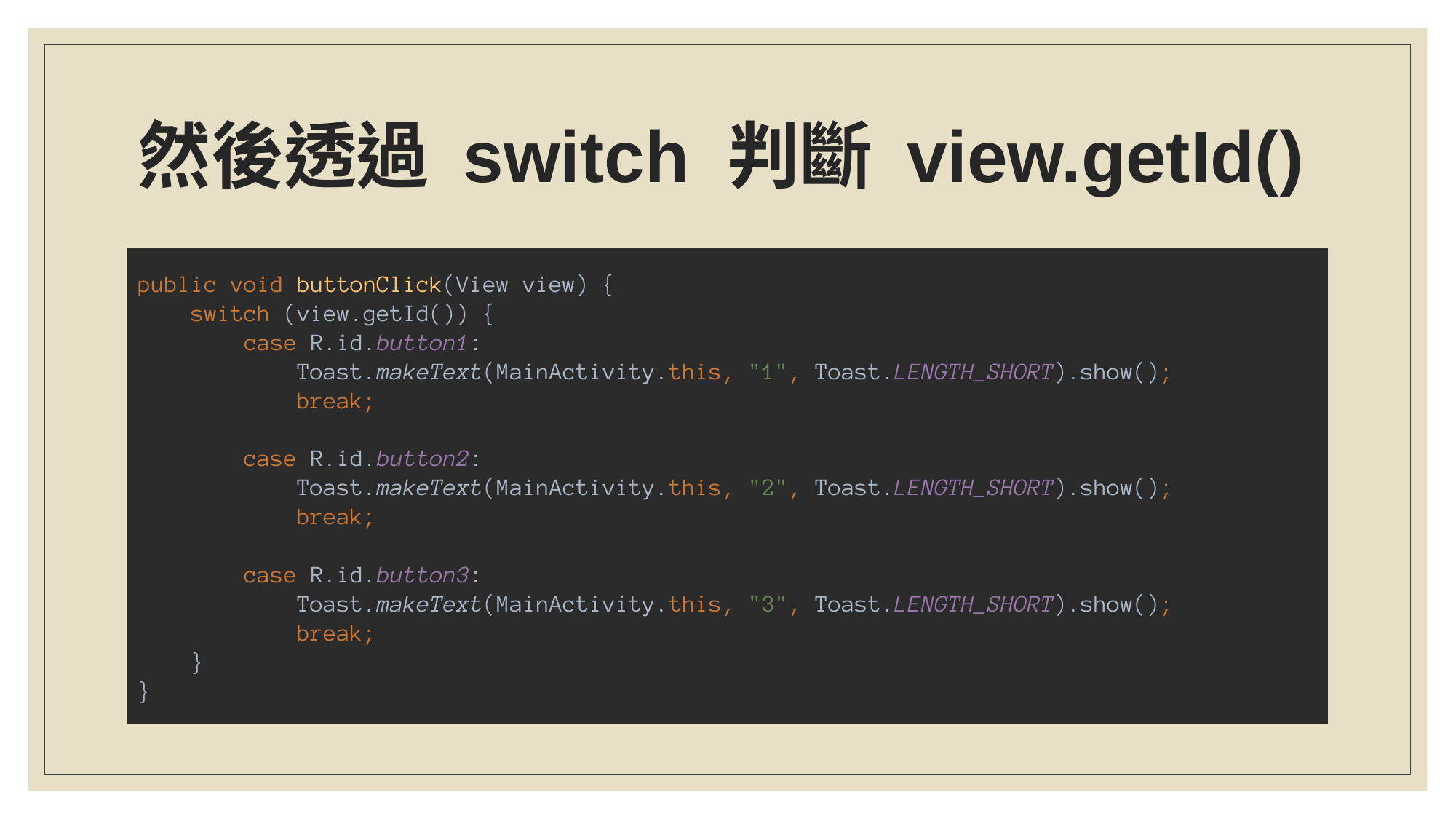

# 然後透過 switch 判斷 view.getId()
public void buttonClick(View view) {
    switch (view.getId()) {
        case R.id.button1:
            Toast.makeText(MainActivity.this, "1", Toast.LENGTH_SHORT).show();
            break;
        case R.id.button2:
            Toast.makeText(MainActivity.this, "2", Toast.LENGTH_SHORT).show();
            break;
        case R.id.button3:
            Toast.makeText(MainActivity.this, "3", Toast.LENGTH_SHORT).show();
            break;
    }
}